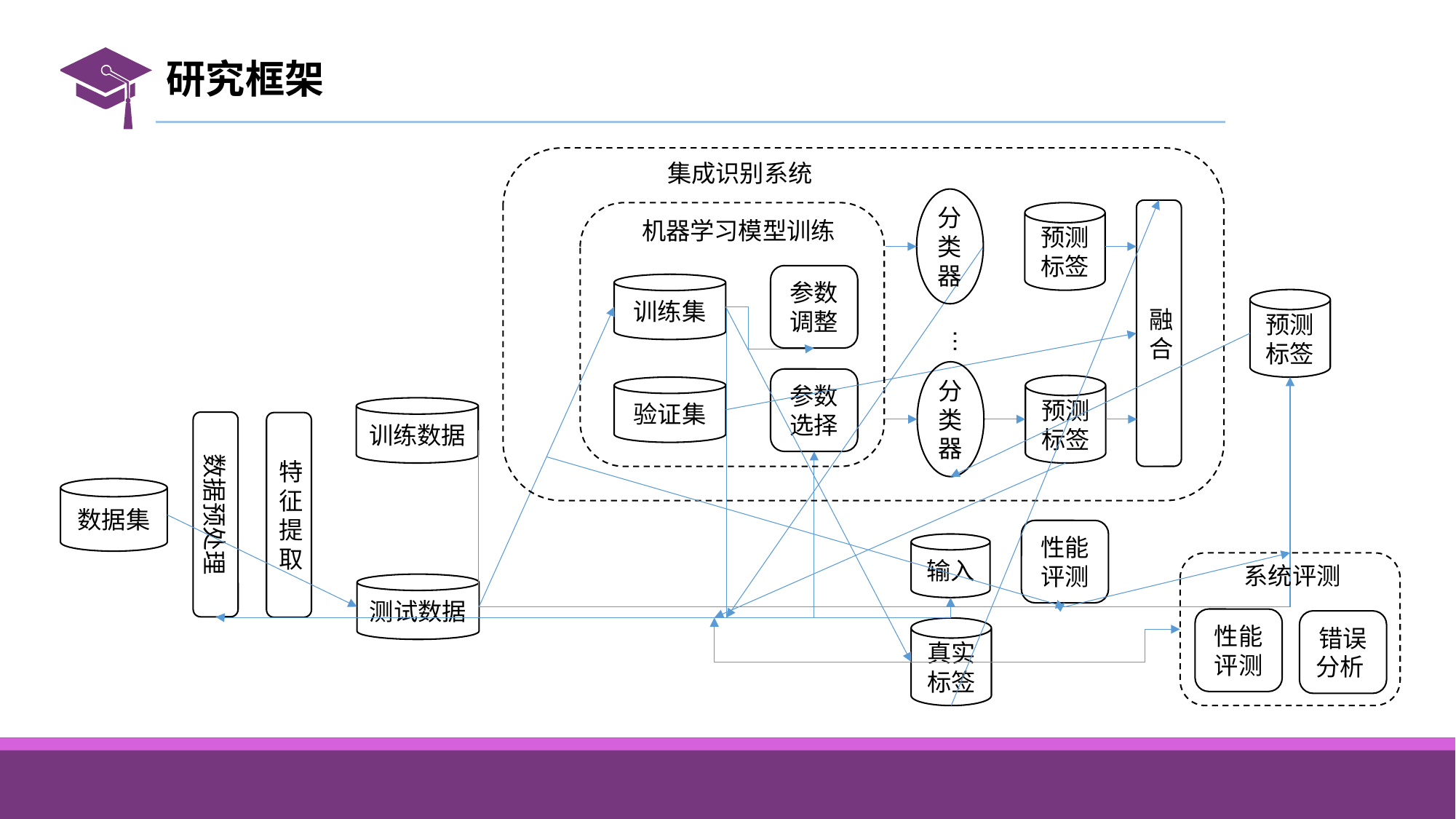

# 研究框架

集成识别系统
分类器
融合

预测标签
机器学习模型训练
参数调整
训练集
预测标签
…
分类器
参数选择
预测标签
验证集
训练数据
数据预处理
特征提取
数据集
性能评测
输入

系统评测
测试数据
性能评测
错误分析
真实标签